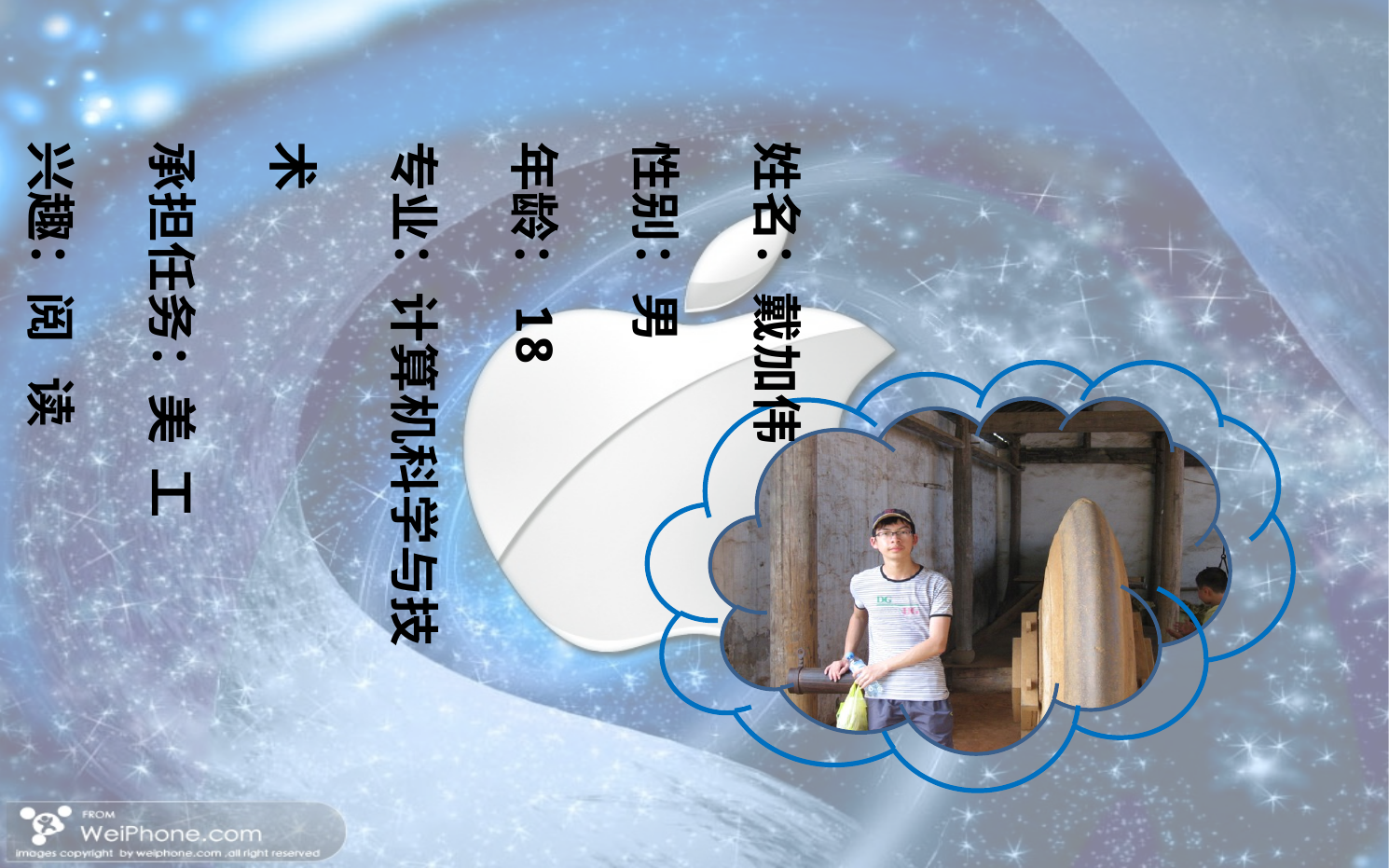

姓名：戴加伟
性别：男
年龄：18
专业：计算机科学与技术
承担任务：美  工
兴趣：阅   读
	 电  影